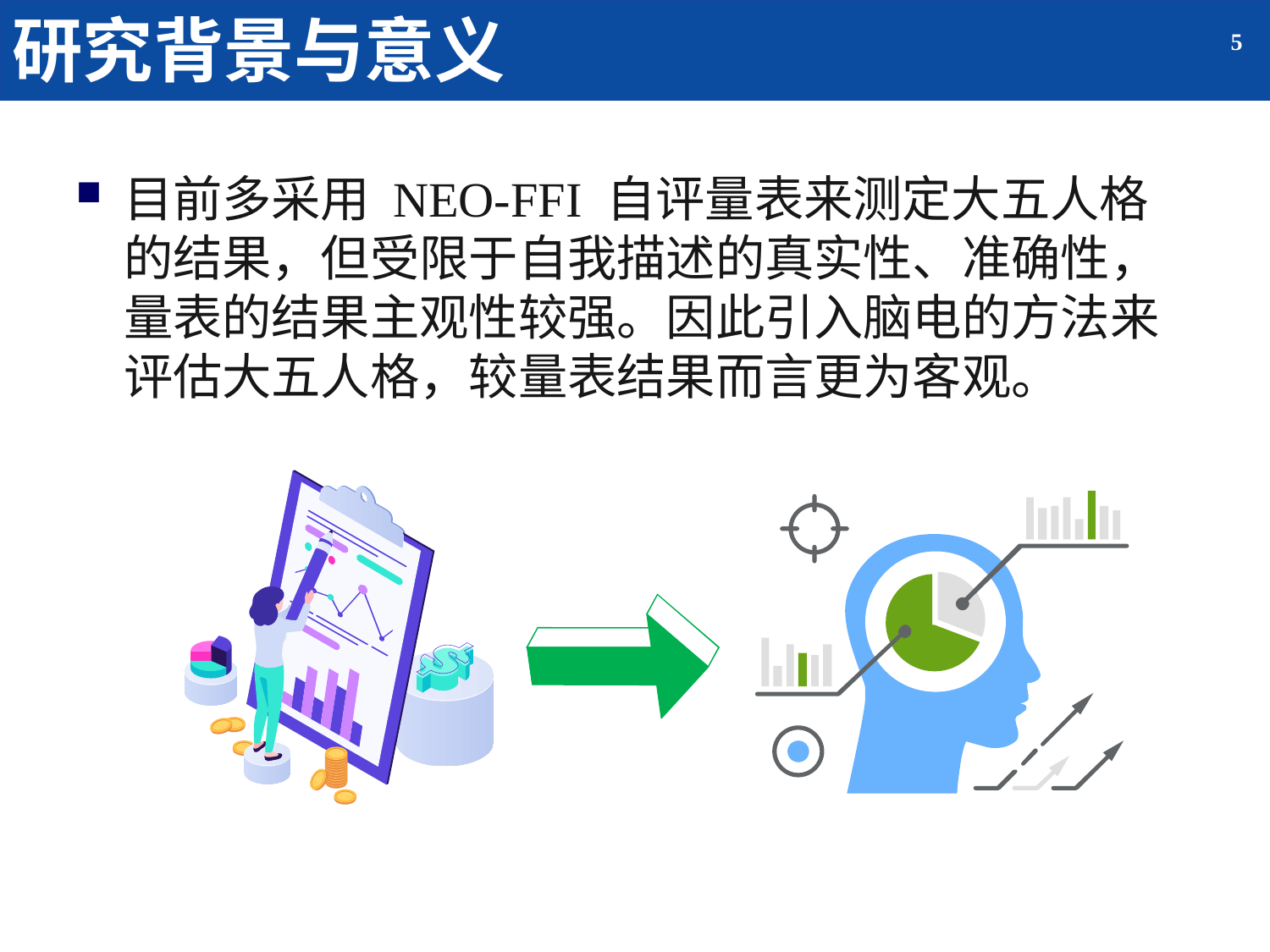

# 研究背景与意义
目前多采用 NEO-FFI 自评量表来测定大五人格的结果，但受限于自我描述的真实性、准确性，量表的结果主观性较强。因此引入脑电的方法来评估大五人格，较量表结果而言更为客观。